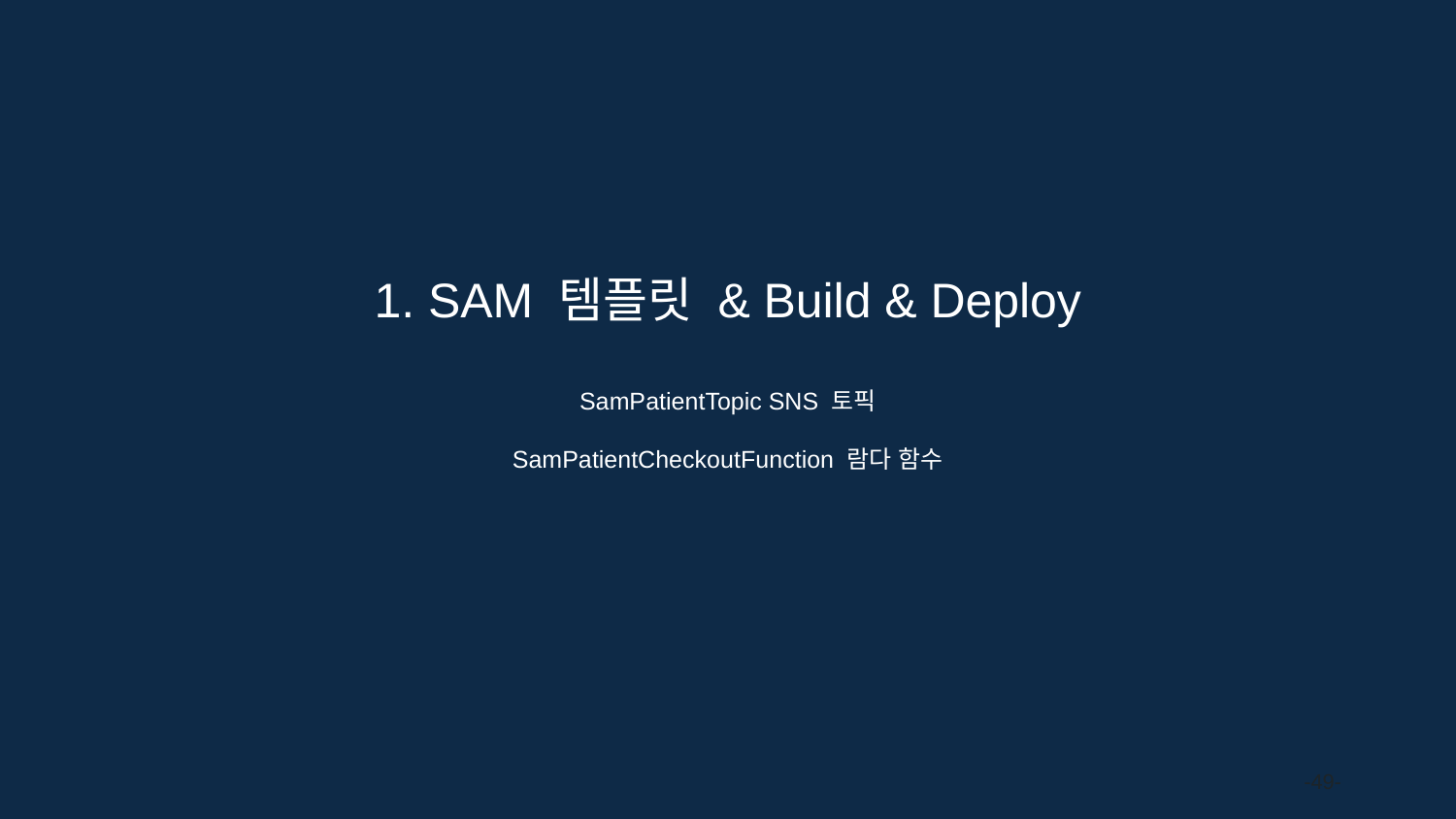

1. SAM 템플릿 & Build & Deploy

SamPatientTopic SNS 토픽

SamPatientCheckoutFunction 람다 함수
-49-